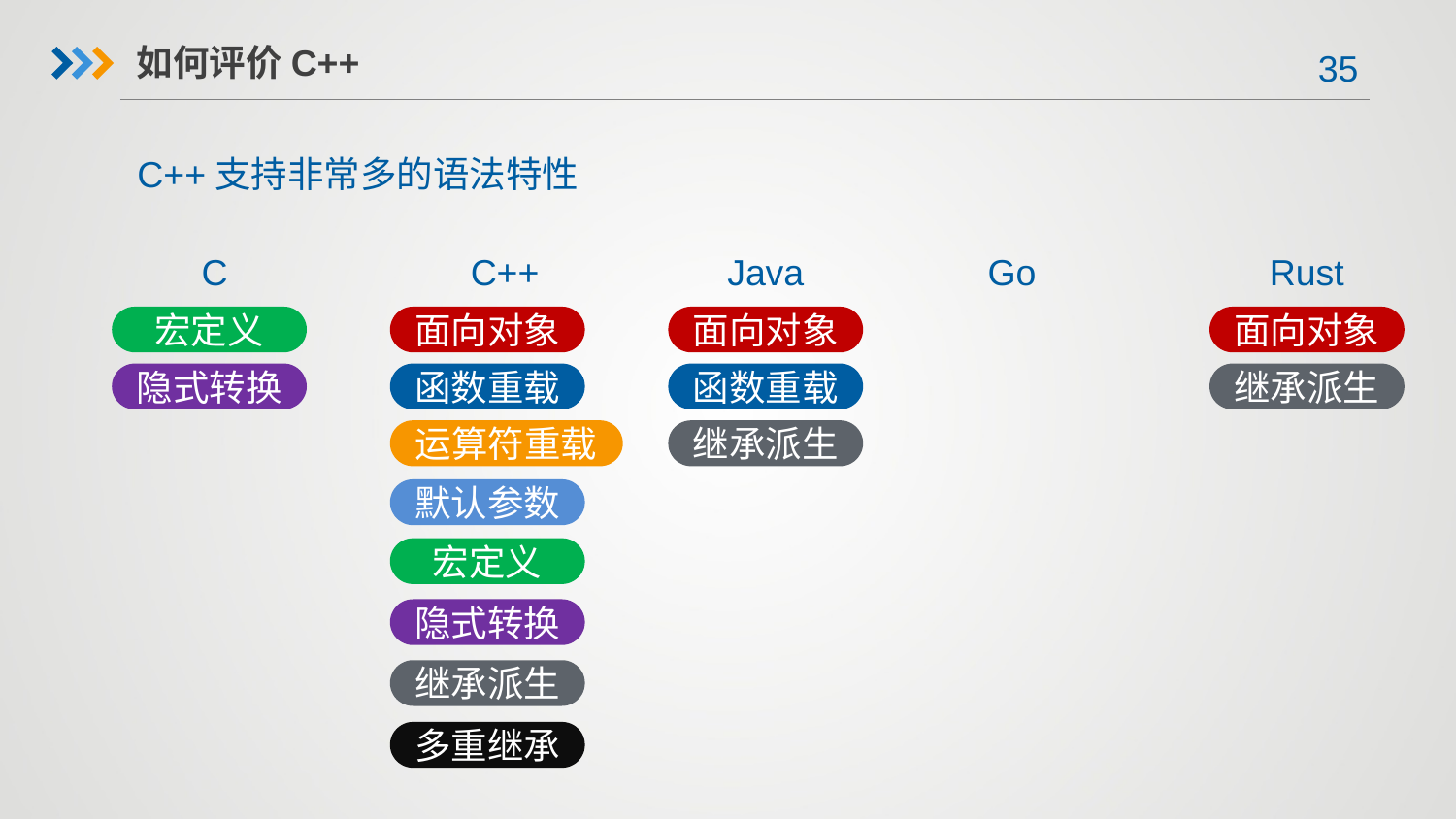

如何评价C++
C++支持非常多的语法特性
C
C++
Java
Go
Rust
宏定义
面向对象
面向对象
面向对象
隐式转换
函数重载
函数重载
继承派生
运算符重载
继承派生
默认参数
宏定义
隐式转换
继承派生
多重继承